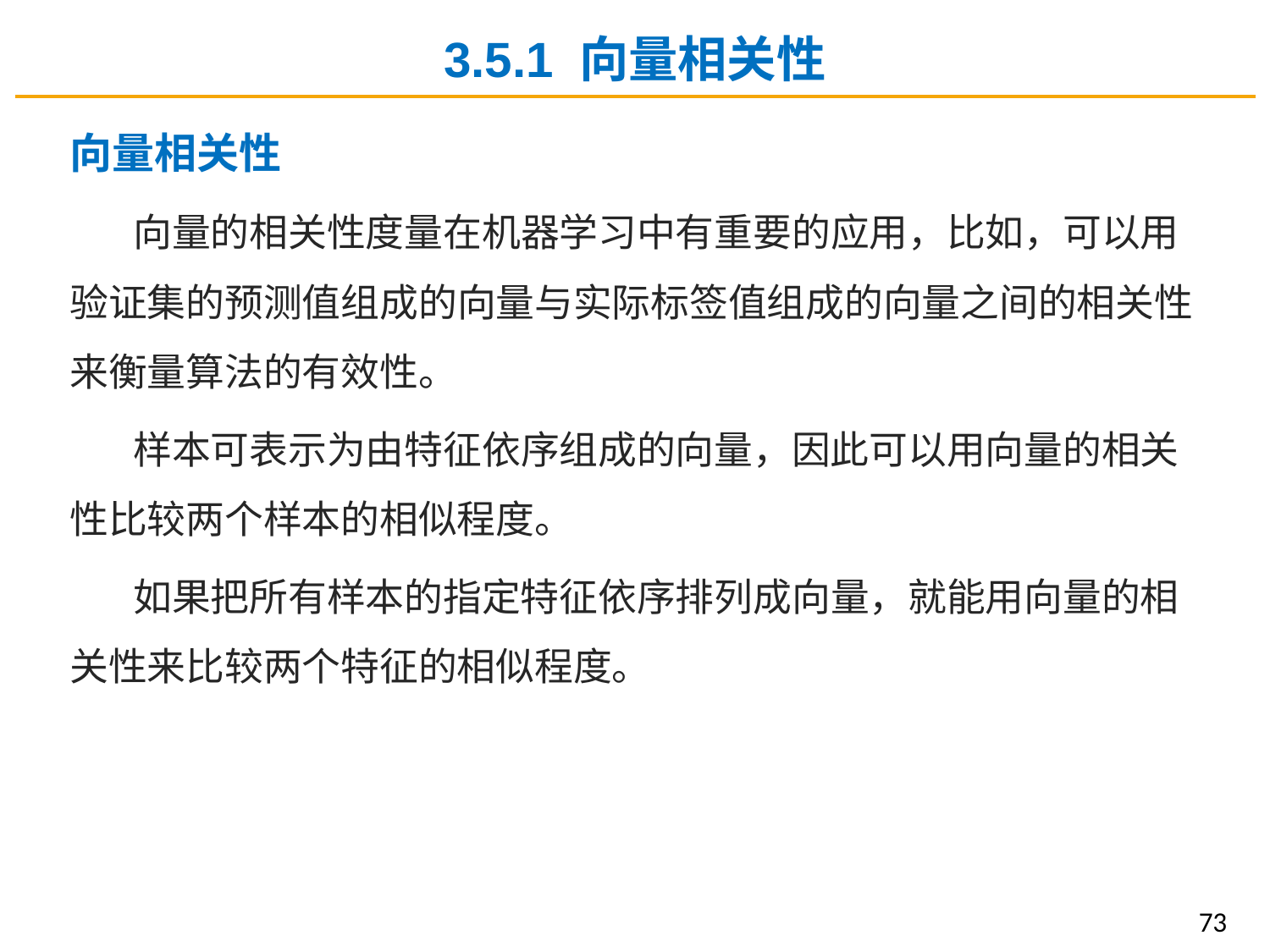

3.5.1 向量相关性
向量相关性
向量的相关性度量在机器学习中有重要的应用，比如，可以用验证集的预测值组成的向量与实际标签值组成的向量之间的相关性来衡量算法的有效性。
样本可表示为由特征依序组成的向量，因此可以用向量的相关性比较两个样本的相似程度。
如果把所有样本的指定特征依序排列成向量，就能用向量的相关性来比较两个特征的相似程度。

73